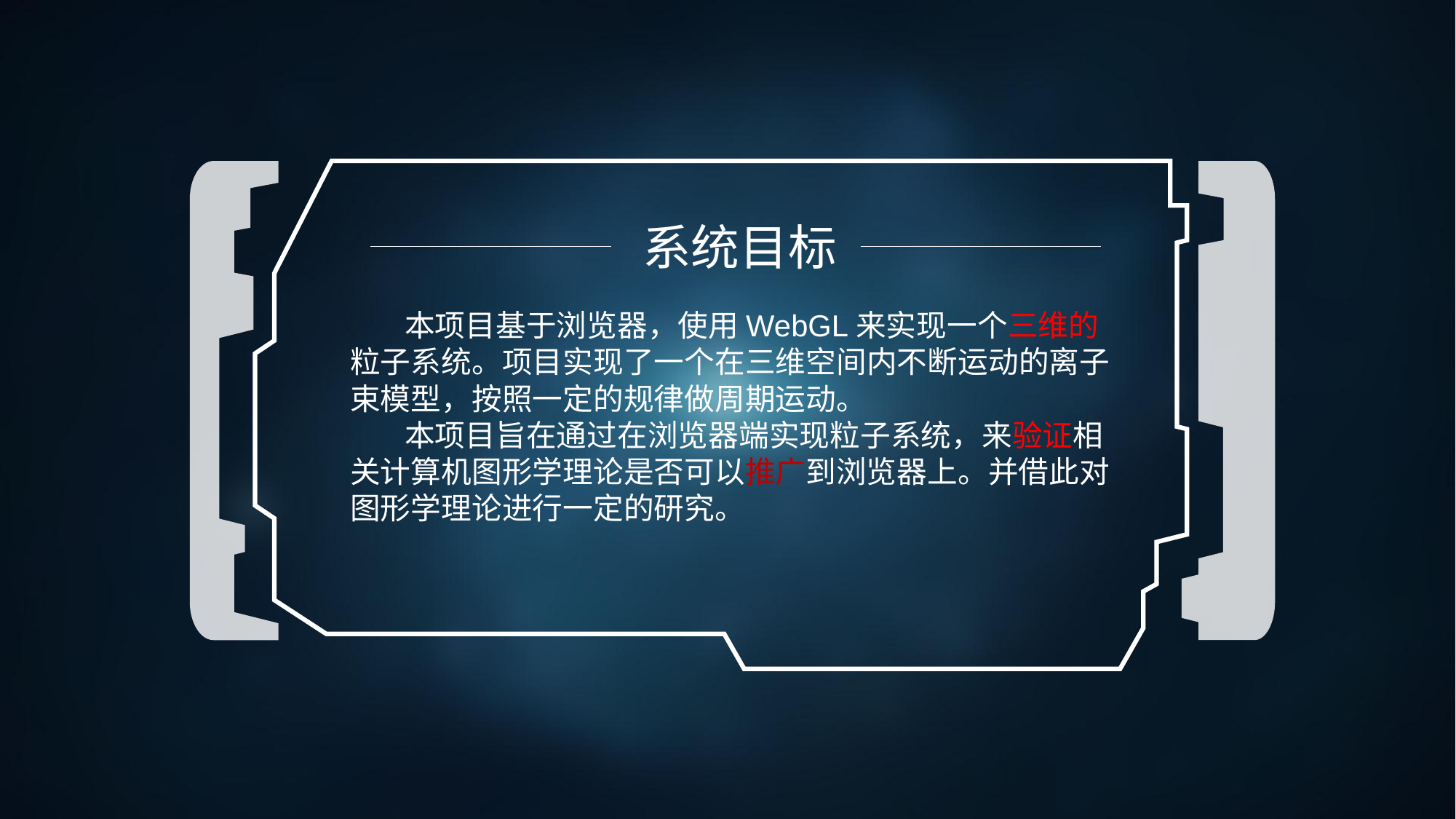

系统目标

       本项目基于浏览器，使用WebGL来实现一个三维的粒子系统。项目实现了一个在三维空间内不断运动的离子束模型，按照一定的规律做周期运动。
       本项目旨在通过在浏览器端实现粒子系统，来验证相关计算机图形学理论是否可以推广到浏览器上。并借此对图形学理论进行一定的研究。